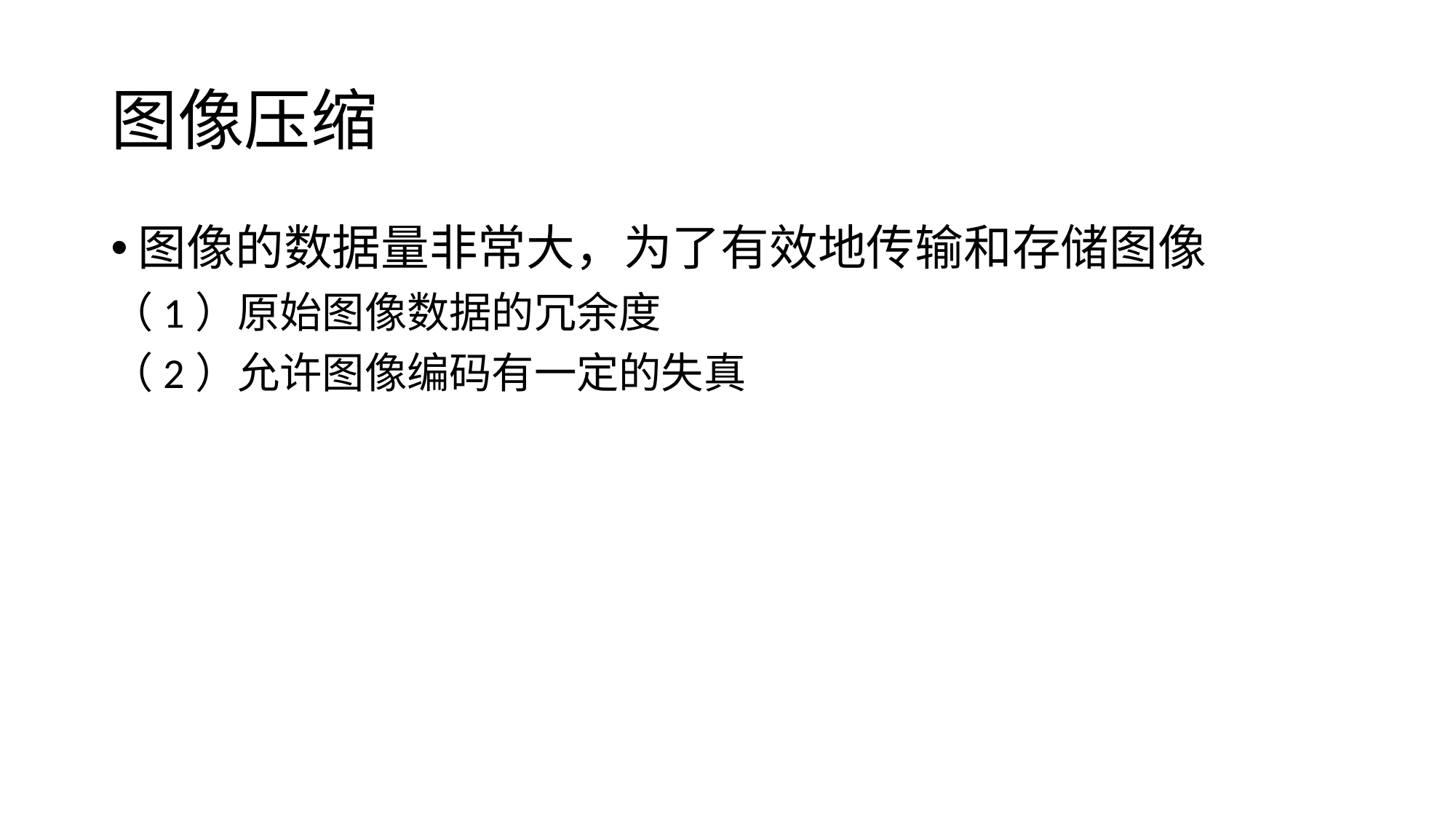

# 图像压缩
图像的数据量非常大，为了有效地传输和存储图像
（1）原始图像数据的冗余度
（2）允许图像编码有一定的失真